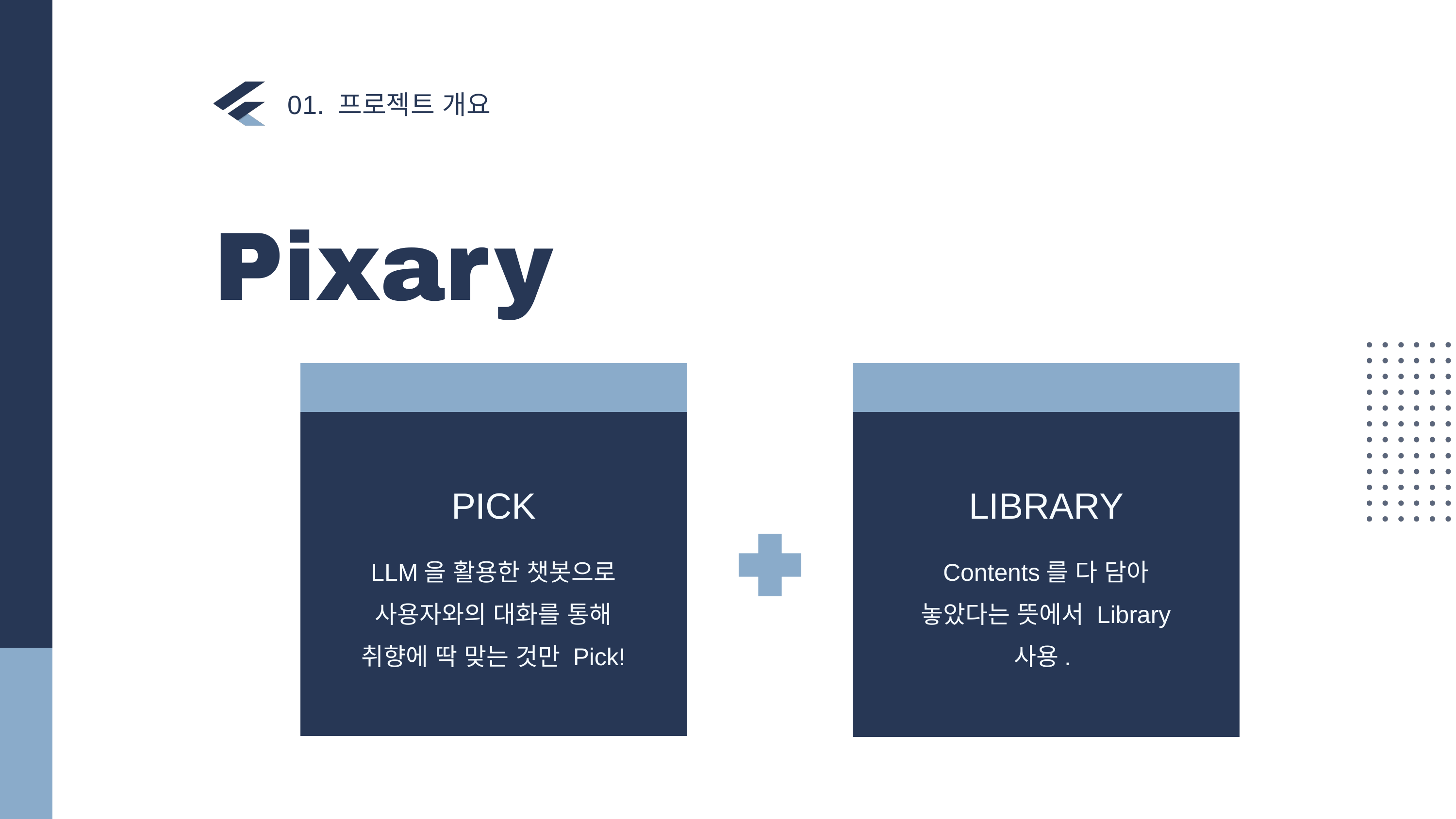

01. 프로젝트 개요

Pixary

PICK
LIBRARY

LLM을 활용한 챗봇으로 사용자와의 대화를 통해 취향에 딱 맞는 것만 Pick!
Contents를 다 담아 놓았다는 뜻에서 Library 사용.